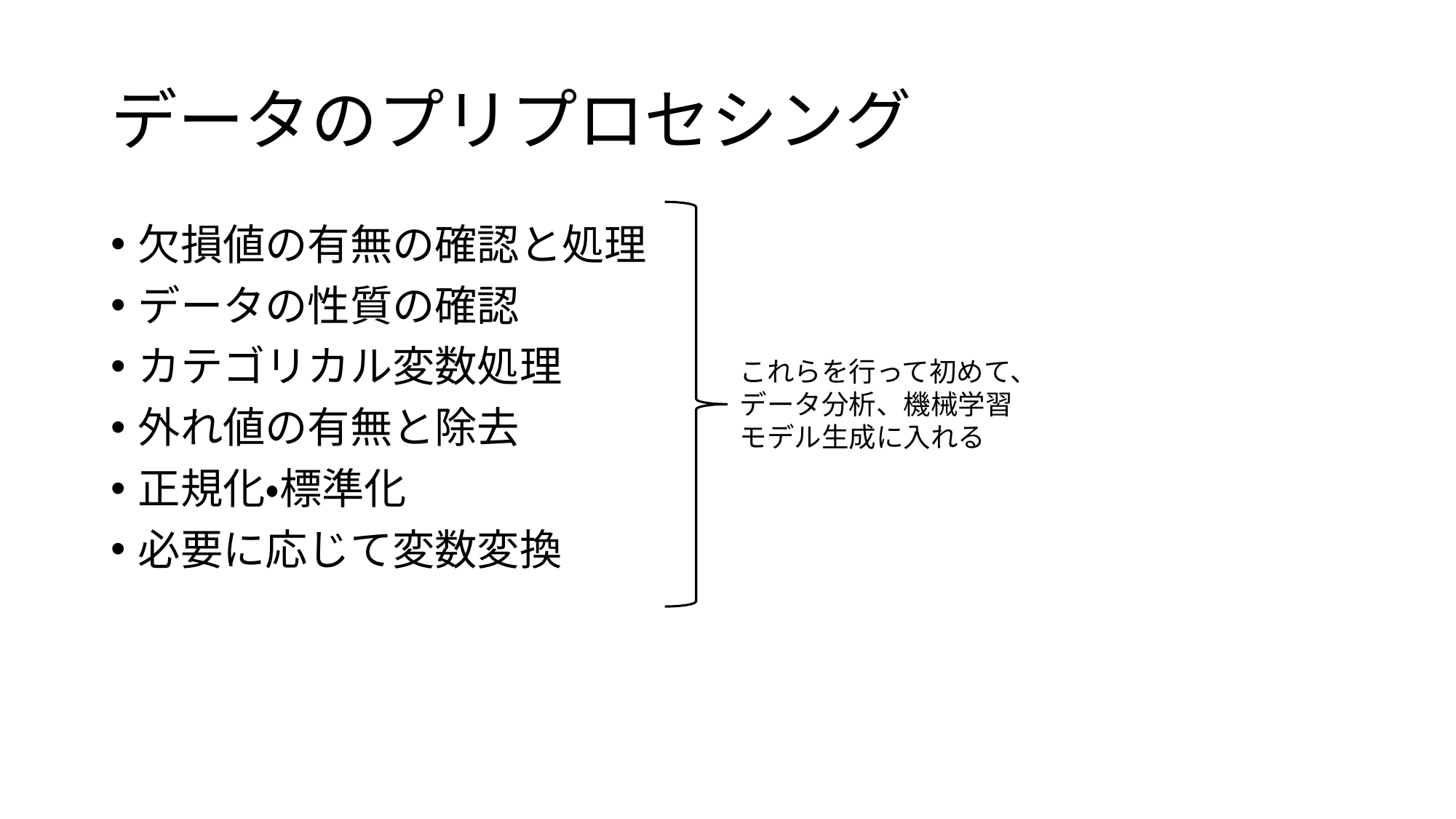

# データのプリプロセシング

欠損値の有無の確認と処理
データの性質の確認
カテゴリカル変数処理
外れ値の有無と除去
正規化・標準化
必要に応じて変数変換
これらを行って初めて、データ分析、機械学習モデル生成に入れる